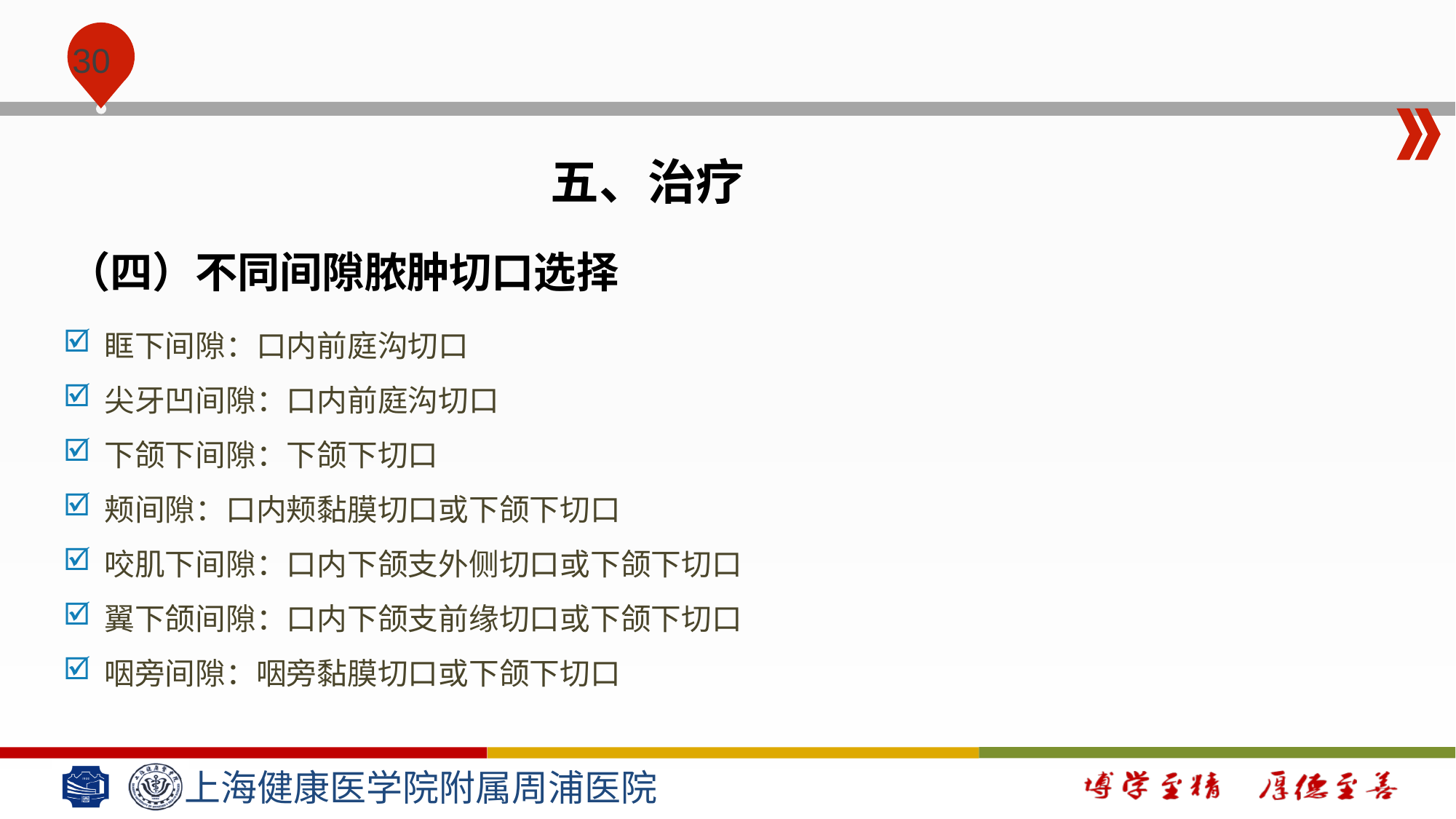

#
五、治疗
（四）不同间隙脓肿切口选择
眶下间隙：口内前庭沟切口
尖牙凹间隙：口内前庭沟切口
下颌下间隙：下颌下切口
颊间隙：口内颊黏膜切口或下颌下切口
咬肌下间隙：口内下颌支外侧切口或下颌下切口
翼下颌间隙：口内下颌支前缘切口或下颌下切口
咽旁间隙：咽旁黏膜切口或下颌下切口